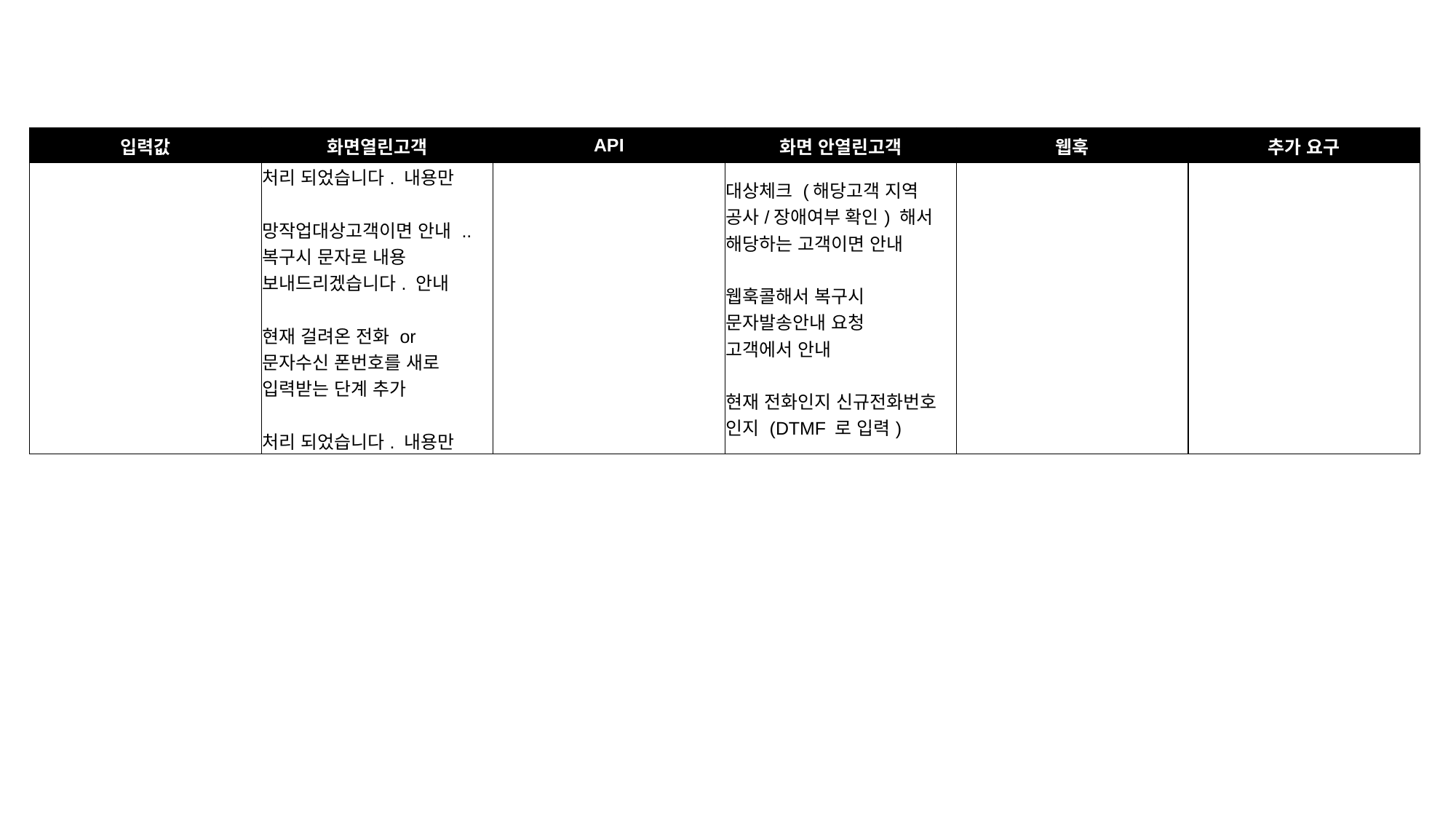

| 입력값 | 화면열린고객 | API | 화면 안열린고객 | 웹훅 | 추가 요구 |
| --- | --- | --- | --- | --- | --- |
|  | 처리 되었습니다. 내용만 망작업대상고객이면 안내 .. 복구시 문자로 내용 보내드리겠습니다. 안내 현재 걸려온 전화 or 문자수신 폰번호를 새로 입력받는 단계 추가 처리 되었습니다. 내용만 |  | 대상체크 (해당고객 지역 공사/장애여부 확인) 해서 해당하는 고객이면 안내 웹훅콜해서 복구시 문자발송안내 요청 고객에서 안내 현재 전화인지 신규전화번호 인지 (DTMF 로 입력) |  |  |